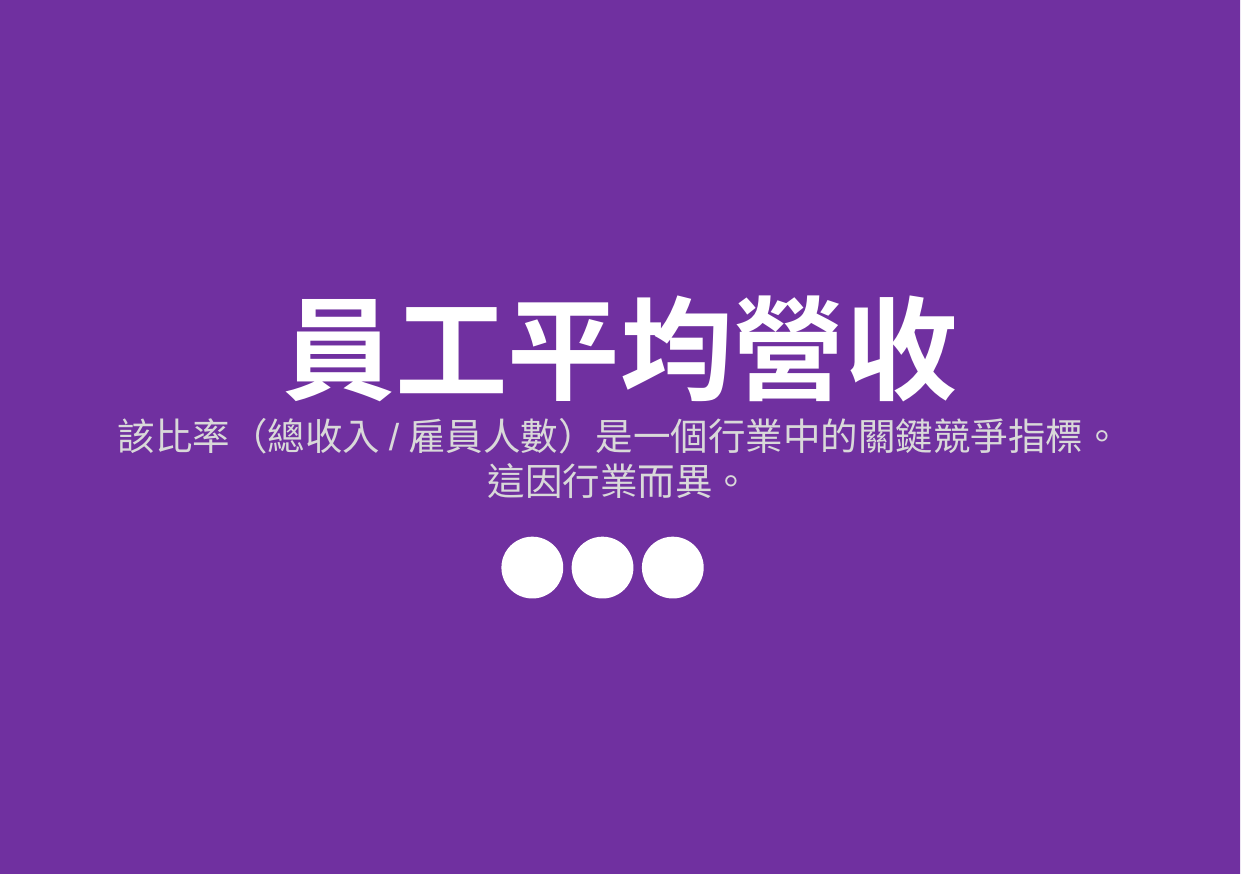

員工平均營收
該比率（總收入/雇員人數）是一個行業中的關鍵競爭指標。
這因行業而異。